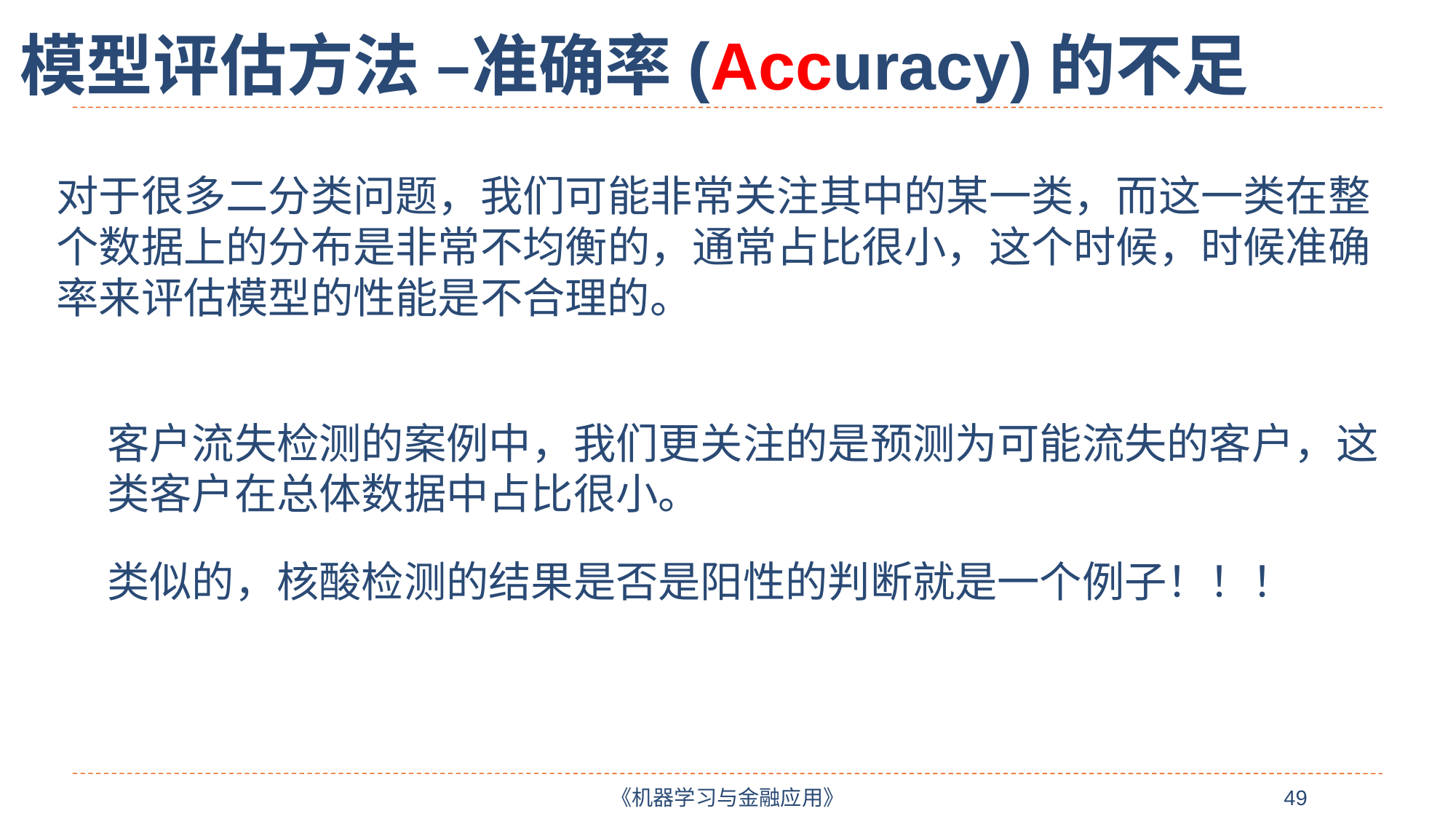

模型评估方法 –准确率(Accuracy)的不足
对于很多二分类问题，我们可能非常关注其中的某一类，而这一类在整个数据上的分布是非常不均衡的，通常占比很小，这个时候，时候准确率来评估模型的性能是不合理的。
客户流失检测的案例中，我们更关注的是预测为可能流失的客户，这类客户在总体数据中占比很小。
类似的，核酸检测的结果是否是阳性的判断就是一个例子！！！